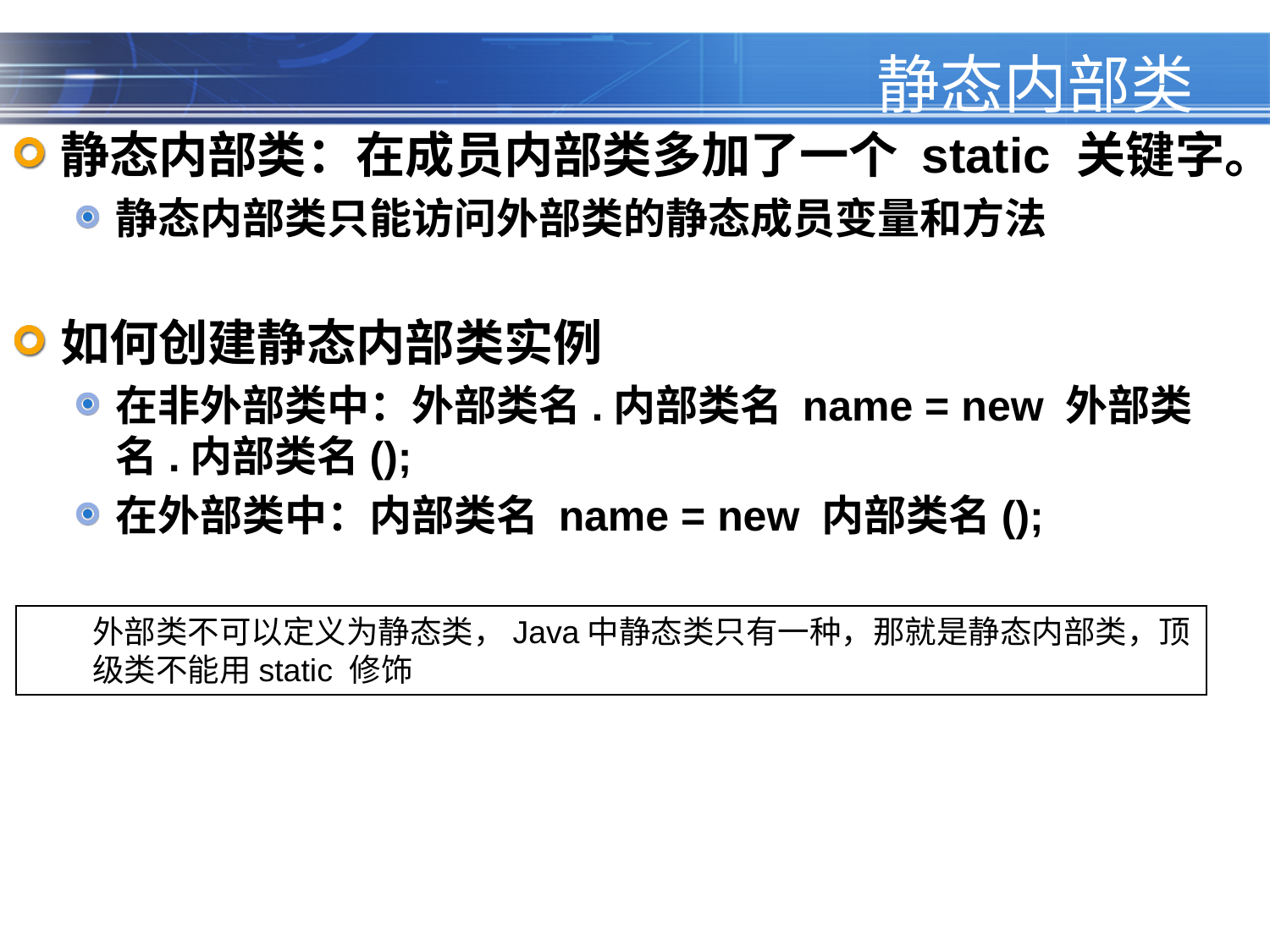

# 静态内部类
静态内部类：在成员内部类多加了一个 static 关键字。
静态内部类只能访问外部类的静态成员变量和方法

如何创建静态内部类实例
在非外部类中：外部类名.内部类名 name = new 外部类名.内部类名();
在外部类中：内部类名 name = new 内部类名();

外部类不可以定义为静态类，Java中静态类只有一种，那就是静态内部类，顶级类不能用static 修饰